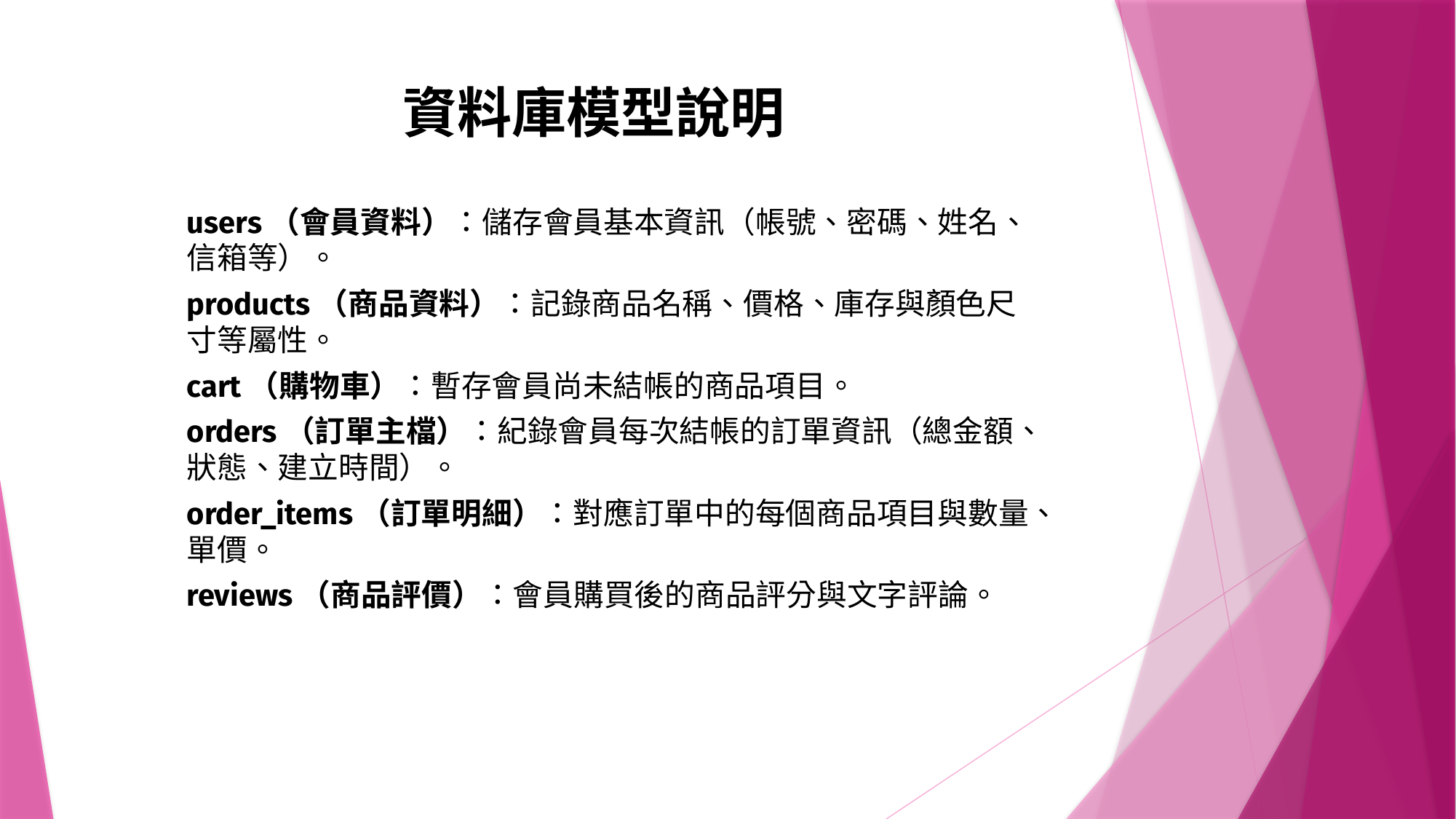

# 資料庫模型說明
users（會員資料）：儲存會員基本資訊（帳號、密碼、姓名、信箱等）。
products（商品資料）：記錄商品名稱、價格、庫存與顏色尺寸等屬性。
cart（購物車）：暫存會員尚未結帳的商品項目。
orders（訂單主檔）：紀錄會員每次結帳的訂單資訊（總金額、狀態、建立時間）。
order_items（訂單明細）：對應訂單中的每個商品項目與數量、單價。
reviews（商品評價）：會員購買後的商品評分與文字評論。